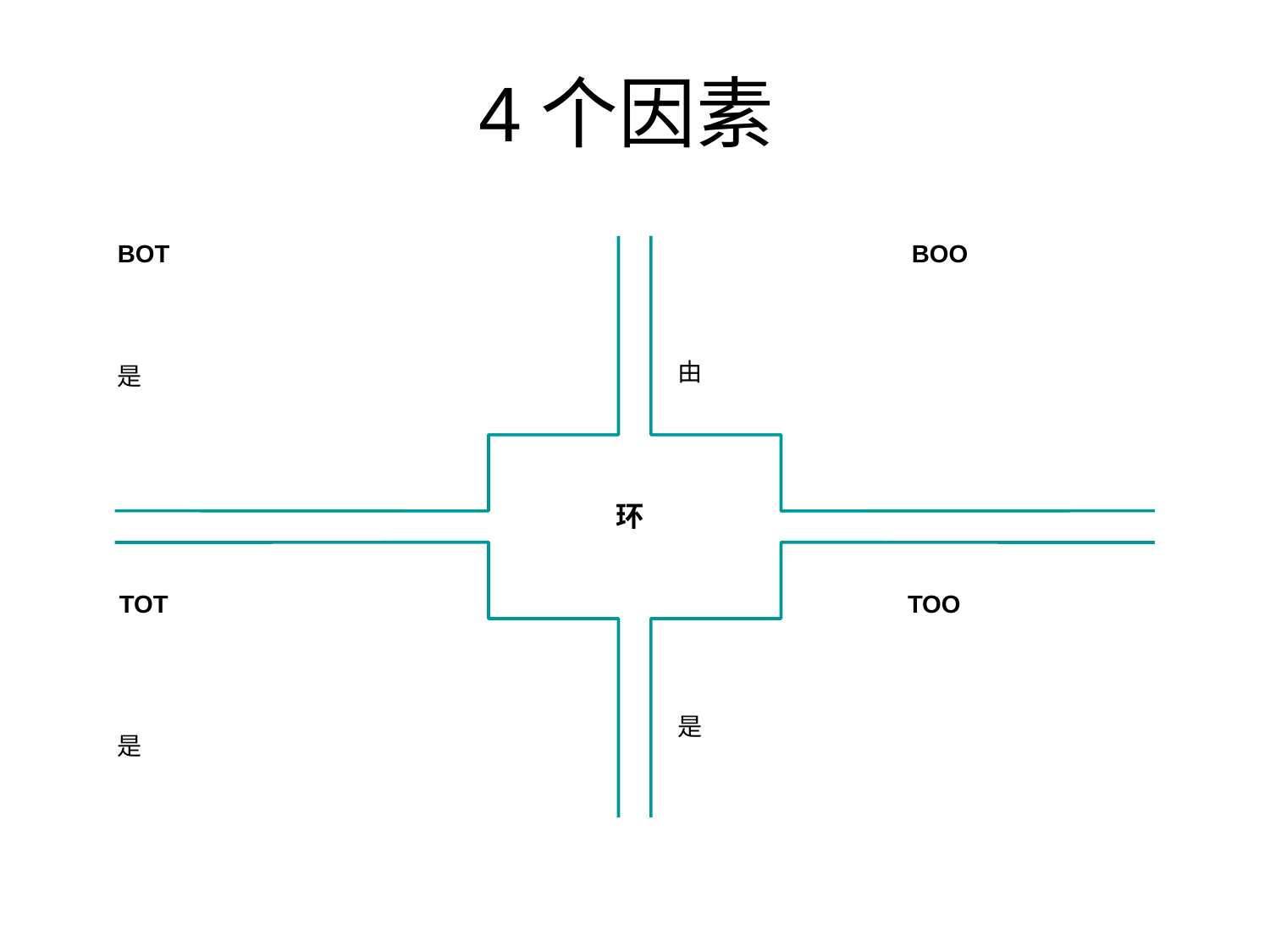

4个因素
BOT
BOO

由
是
环
TOT
TOO
是
是